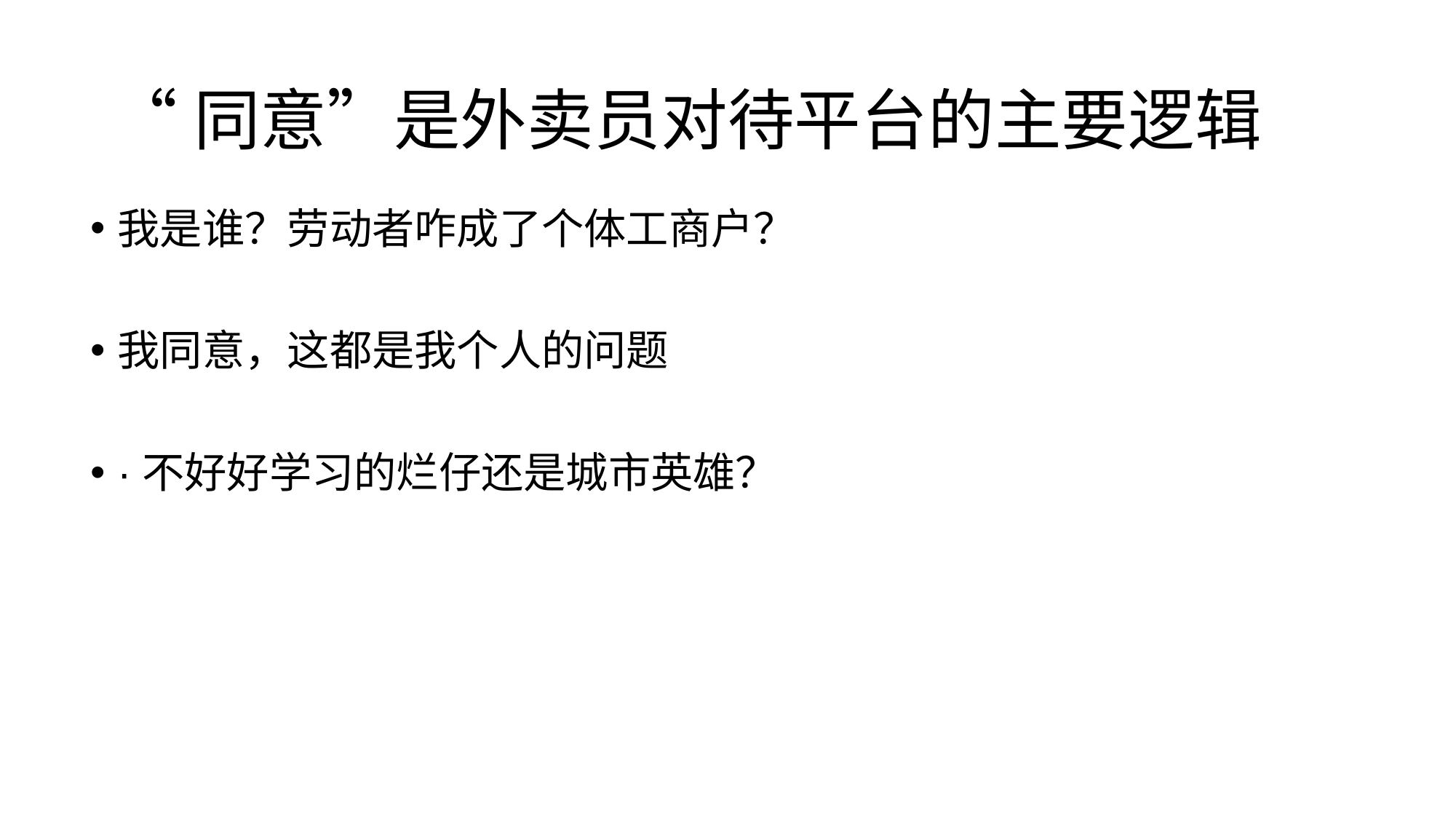

# “同意”是外卖员对待平台的主要逻辑
我是谁？劳动者咋成了个体工商户？

我同意，这都是我个人的问题

·不好好学习的烂仔还是城市英雄？